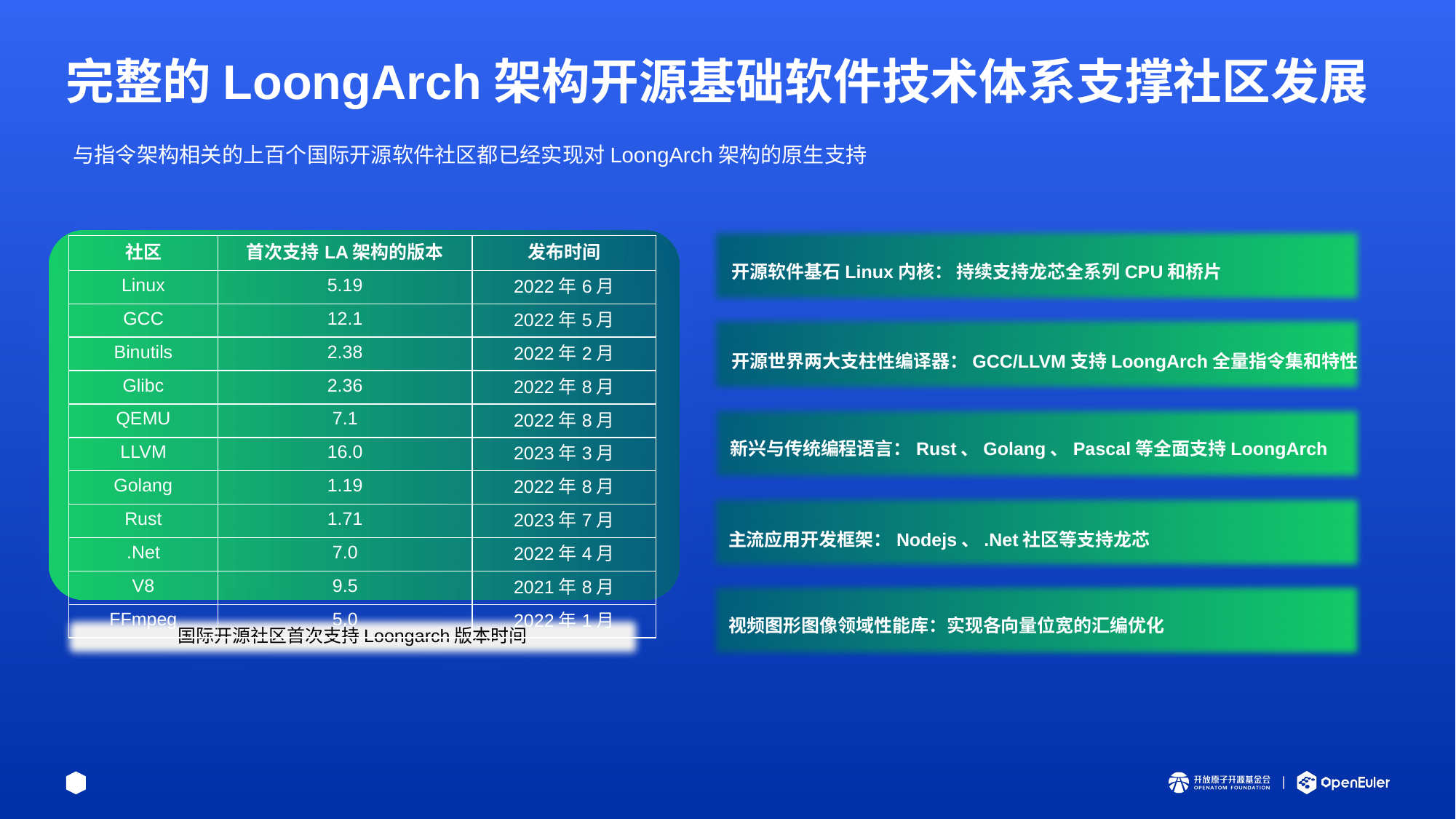

# 完整的LoongArch架构开源基础软件技术体系支撑社区发展
与指令架构相关的上百个国际开源软件社区都已经实现对LoongArch架构的原生支持

开源软件基石Linux内核： 持续支持龙芯全系列CPU和桥片

开源世界两大支柱性编译器：GCC/LLVM支持LoongArch全量指令集和特性

新兴与传统编程语言：Rust、Golang、Pascal等全面支持LoongArch

主流应用开发框架：Nodejs、.Net社区等支持龙芯

视频图形图像领域性能库：实现各向量位宽的汇编优化
国际开源社区首次支持Loongarch版本时间
| 社区 | 首次支持LA架构的版本 | 发布时间 |
| --- | --- | --- |
| Linux | 5.19 | 2022年6月 |
| GCC | 12.1 | 2022年5月 |
| Binutils | 2.38 | 2022年2月 |
| Glibc | 2.36 | 2022年8月 |
| QEMU | 7.1 | 2022年8月 |
| LLVM | 16.0 | 2023年3月 |
| Golang | 1.19 | 2022年8月 |
| Rust | 1.71 | 2023年7月 |
| .Net | 7.0 | 2022年4月 |
| V8 | 9.5 | 2021年8月 |
| FFmpeg | 5.0 | 2022年1月 |
12